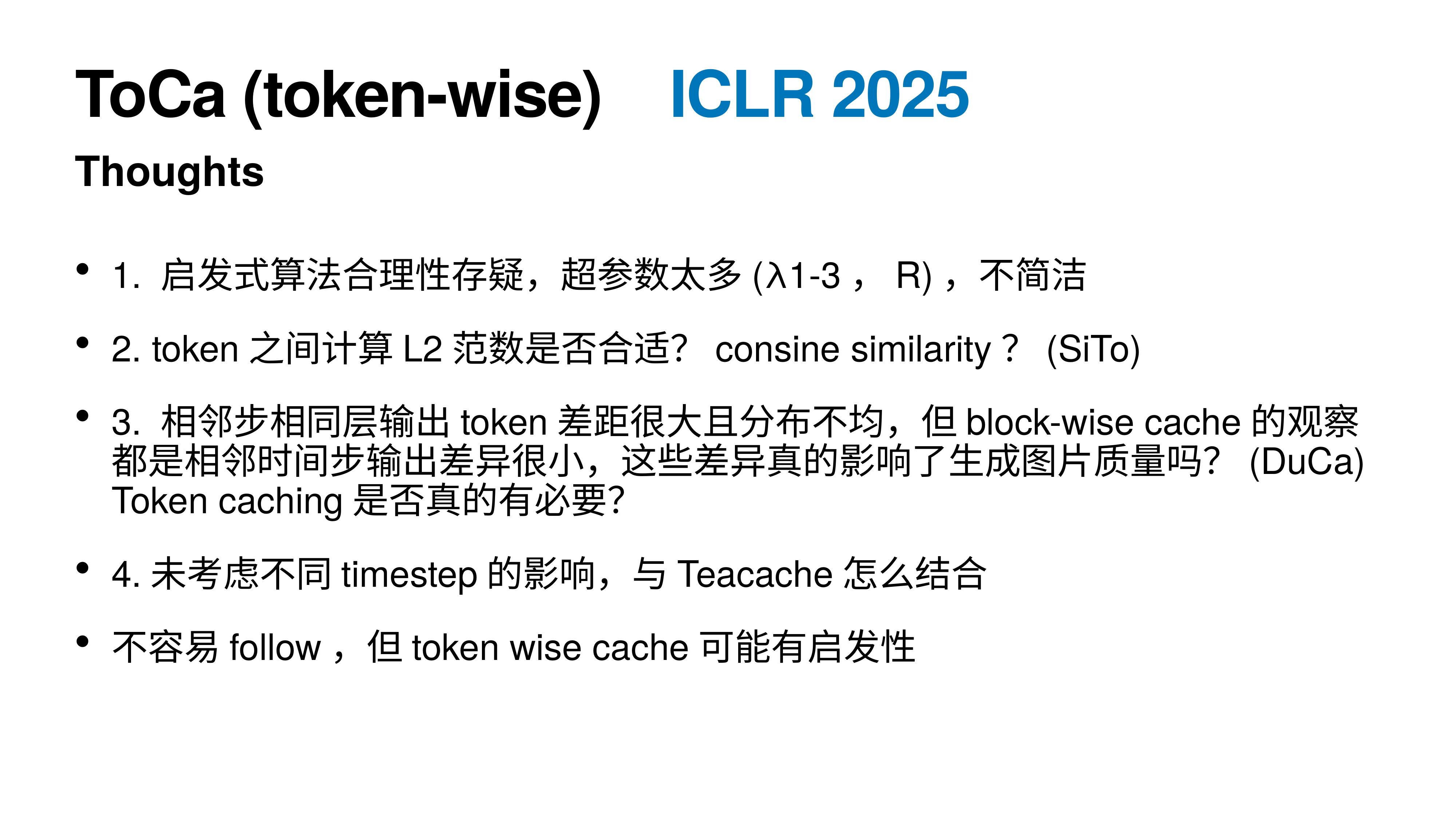

# ToCa (token-wise)    ICLR 2025
Thoughts
1. 启发式算法合理性存疑，超参数太多(λ1-3，R)，不简洁
2. token之间计算L2范数是否合适？consine similarity？(SiTo)
3. 相邻步相同层输出token差距很大且分布不均，但block-wise cache的观察都是相邻时间步输出差异很小，这些差异真的影响了生成图片质量吗？(DuCa) Token caching是否真的有必要？
4.未考虑不同timestep的影响，与Teacache怎么结合
不容易follow，但token wise cache可能有启发性